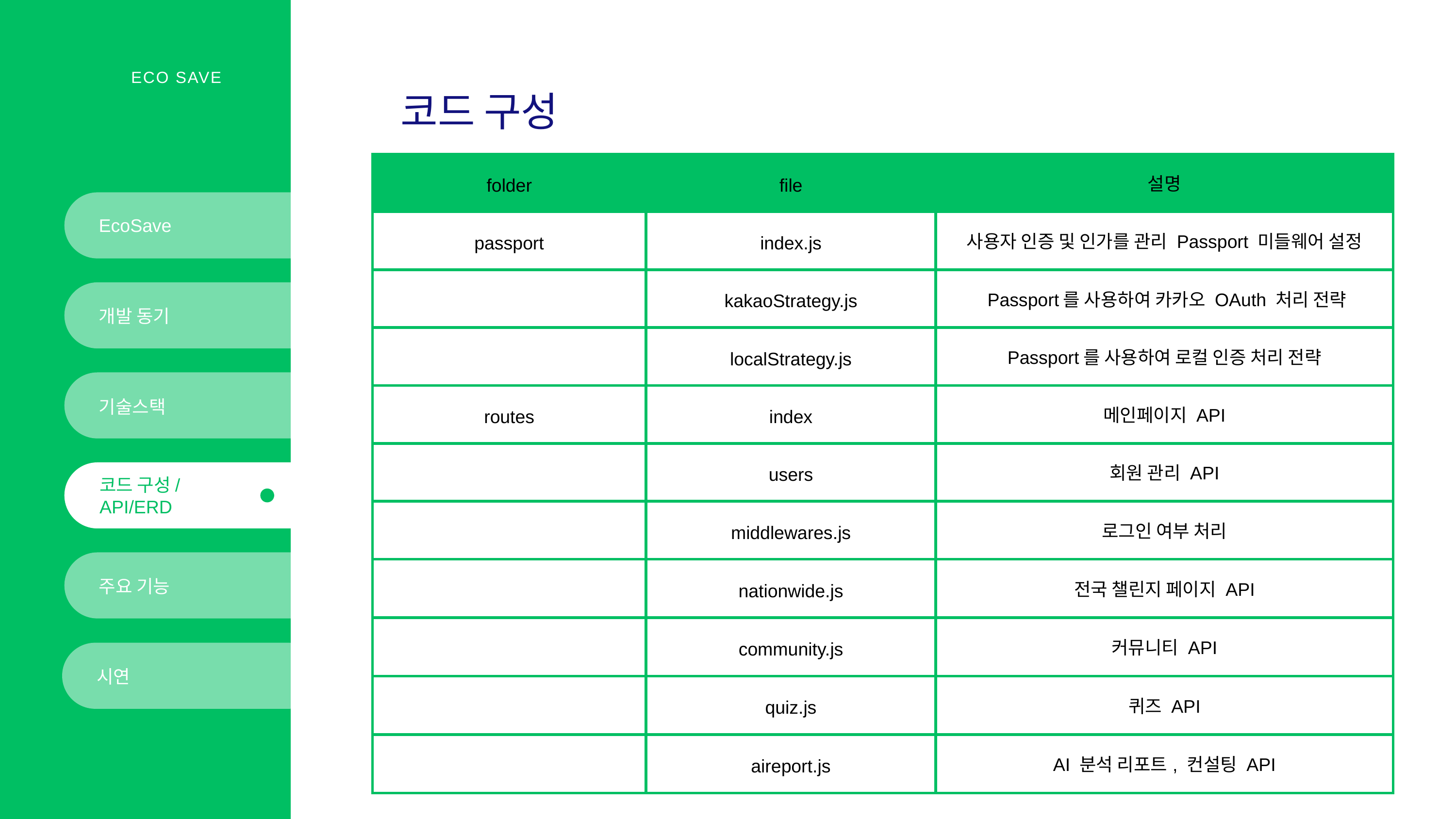

ECO SAVE
코드 구성
| folder | file | 설명 |
| --- | --- | --- |
| passport | index.js | 사용자 인증 및 인가를 관리 Passport 미들웨어 설정 |
|  | kakaoStrategy.js | Passport를 사용하여 카카오 OAuth 처리 전략 |
|  | localStrategy.js | Passport를 사용하여 로컬 인증 처리 전략 |
| routes | index | 메인페이지 API |
|  | users | 회원 관리 API |
|  | middlewares.js | 로그인 여부 처리 |
|  | nationwide.js | 전국 챌린지 페이지 API |
|  | community.js | 커뮤니티 API |
|  | quiz.js | 퀴즈 API |
|  | aireport.js | AI 분석 리포트, 컨설팅 API |

EcoSave

개발 동기

기술스택

코드 구성/
API/ERD

주요 기능

시연